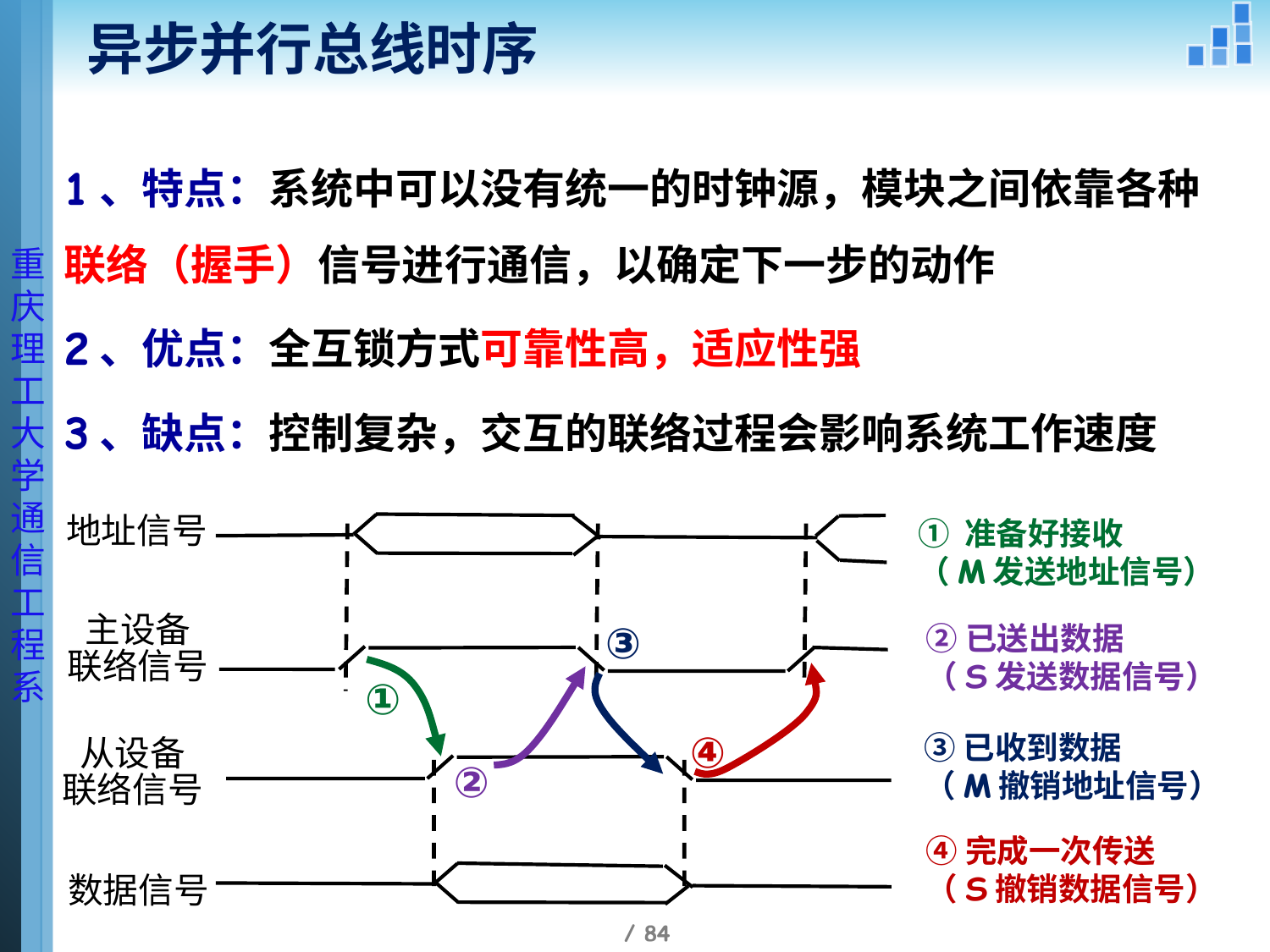

# 异步并行总线时序
1、特点：系统中可以没有统一的时钟源，模块之间依靠各种联络（握手）信号进行通信，以确定下一步的动作
2、优点：全互锁方式可靠性高，适应性强
3、缺点：控制复杂，交互的联络过程会影响系统工作速度
① 准备好接收
（M发送地址信号）
地址信号

③
②已送出数据
（S发送数据信号）
主设备
联络信号

①

④
③已收到数据
（M撤销地址信号）
从设备
联络信号
②

④完成一次传送
（S撤销数据信号）

数据信号

55
/ 84